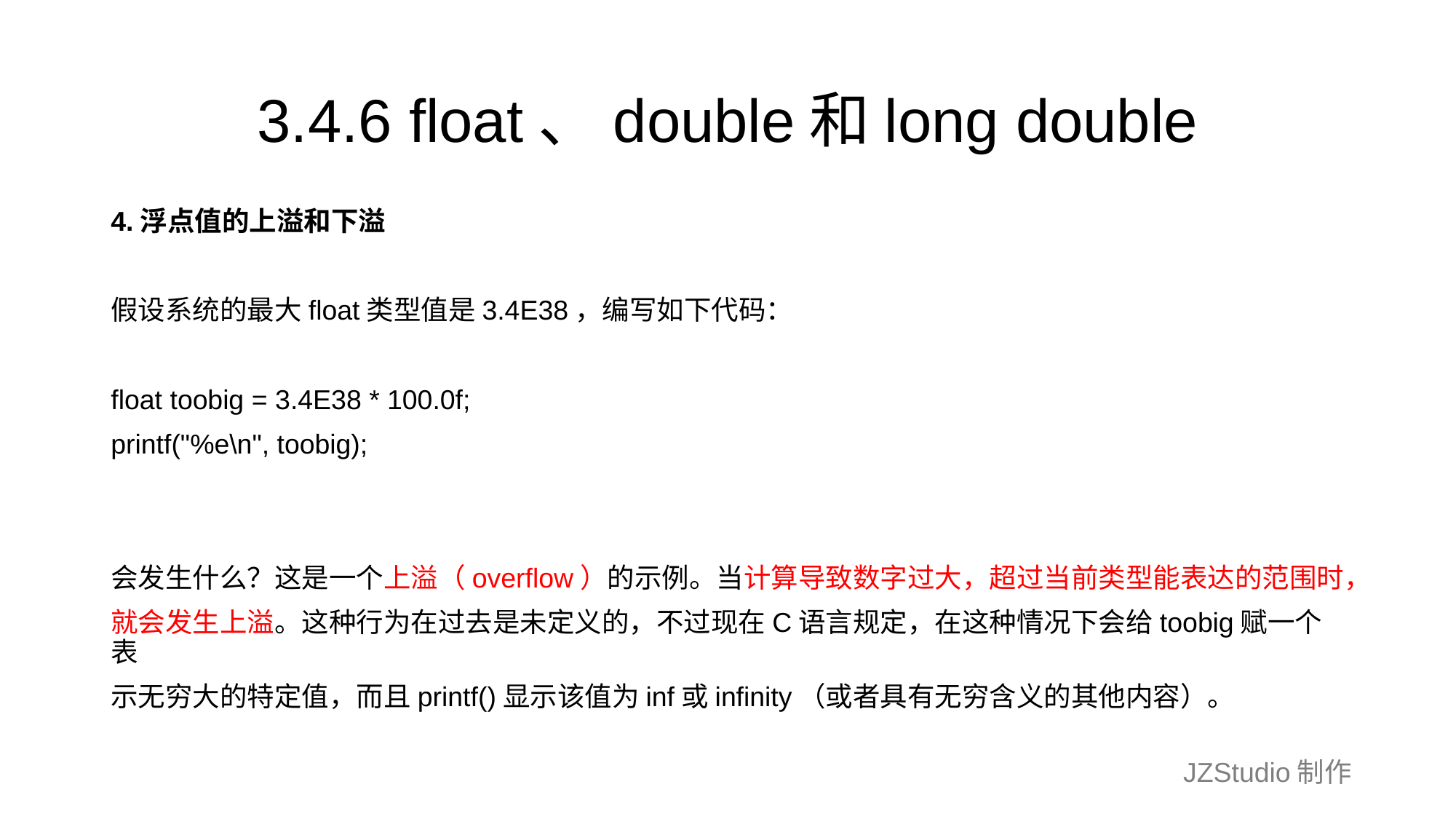

# 3.4.6 float、double和long double
4.浮点值的上溢和下溢

假设系统的最大float类型值是3.4E38，编写如下代码：

float toobig = 3.4E38 * 100.0f;
printf("%e\n", toobig);

会发生什么？这是一个上溢（overflow）的示例。当计算导致数字过大，超过当前类型能表达的范围时，
就会发生上溢。这种行为在过去是未定义的，不过现在C语言规定，在这种情况下会给toobig赋一个表
示无穷大的特定值，而且printf()显示该值为inf或infinity（或者具有无穷含义的其他内容）。